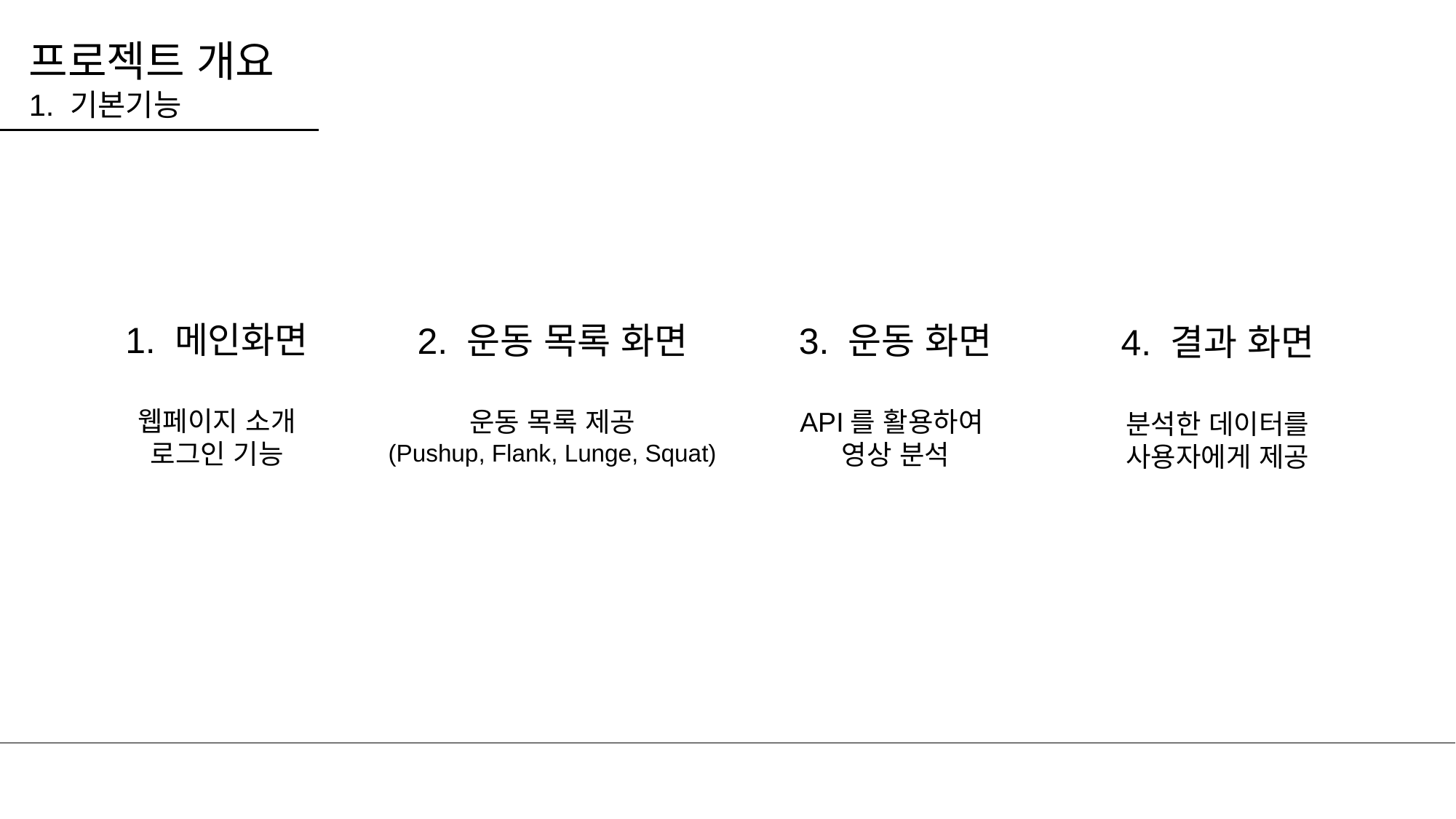

프로젝트 개요
1. 기본기능
1. 메인화면

웹페이지 소개
로그인 기능

2. 운동 목록 화면

운동 목록 제공
(Pushup, Flank, Lunge, Squat)
3. 운동 화면

API를 활용하여
영상 분석
4. 결과 화면

분석한 데이터를
사용자에게 제공